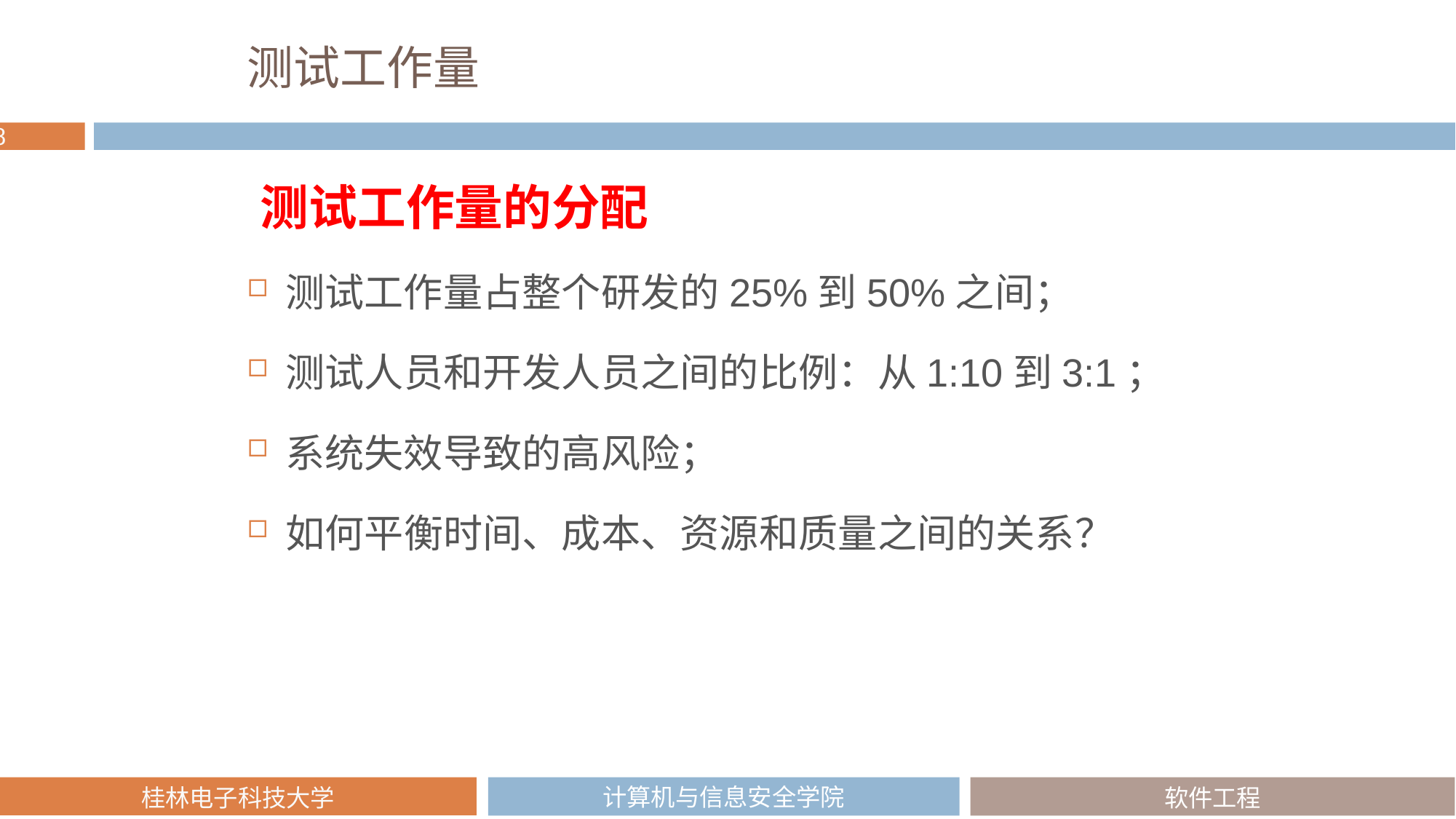

# 测试工作量
测试工作量的分配
测试工作量占整个研发的25%到50%之间；
测试人员和开发人员之间的比例：从1:10到3:1；
系统失效导致的高风险；
如何平衡时间、成本、资源和质量之间的关系？